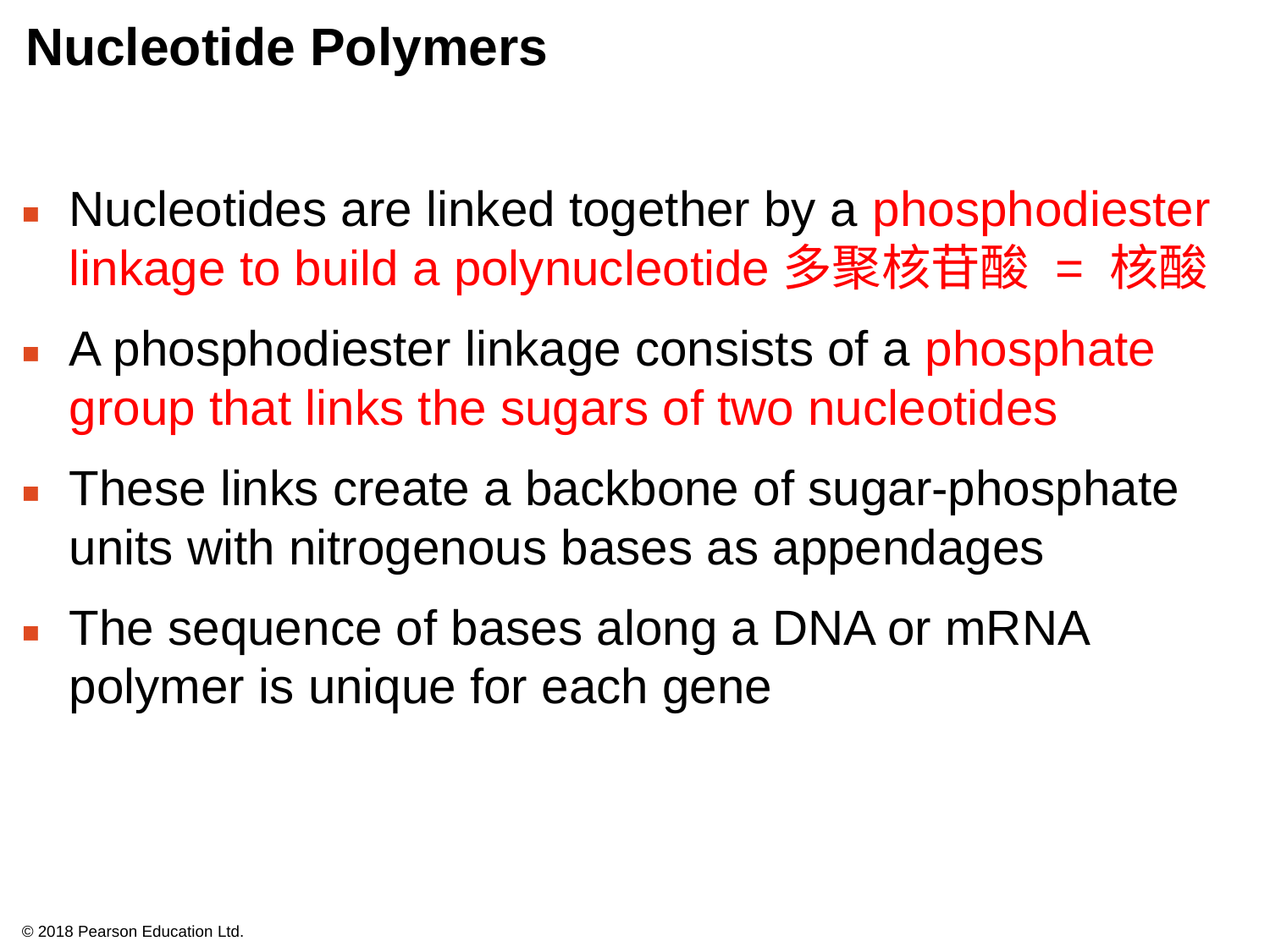

# Nucleotide Polymers
Nucleotides are linked together by a phosphodiester linkage to build a polynucleotide多聚核苷酸 = 核酸
A phosphodiester linkage consists of a phosphate group that links the sugars of two nucleotides
These links create a backbone of sugar-phosphate units with nitrogenous bases as appendages
The sequence of bases along a DNA or mRNA polymer is unique for each gene
© 2018 Pearson Education Ltd.